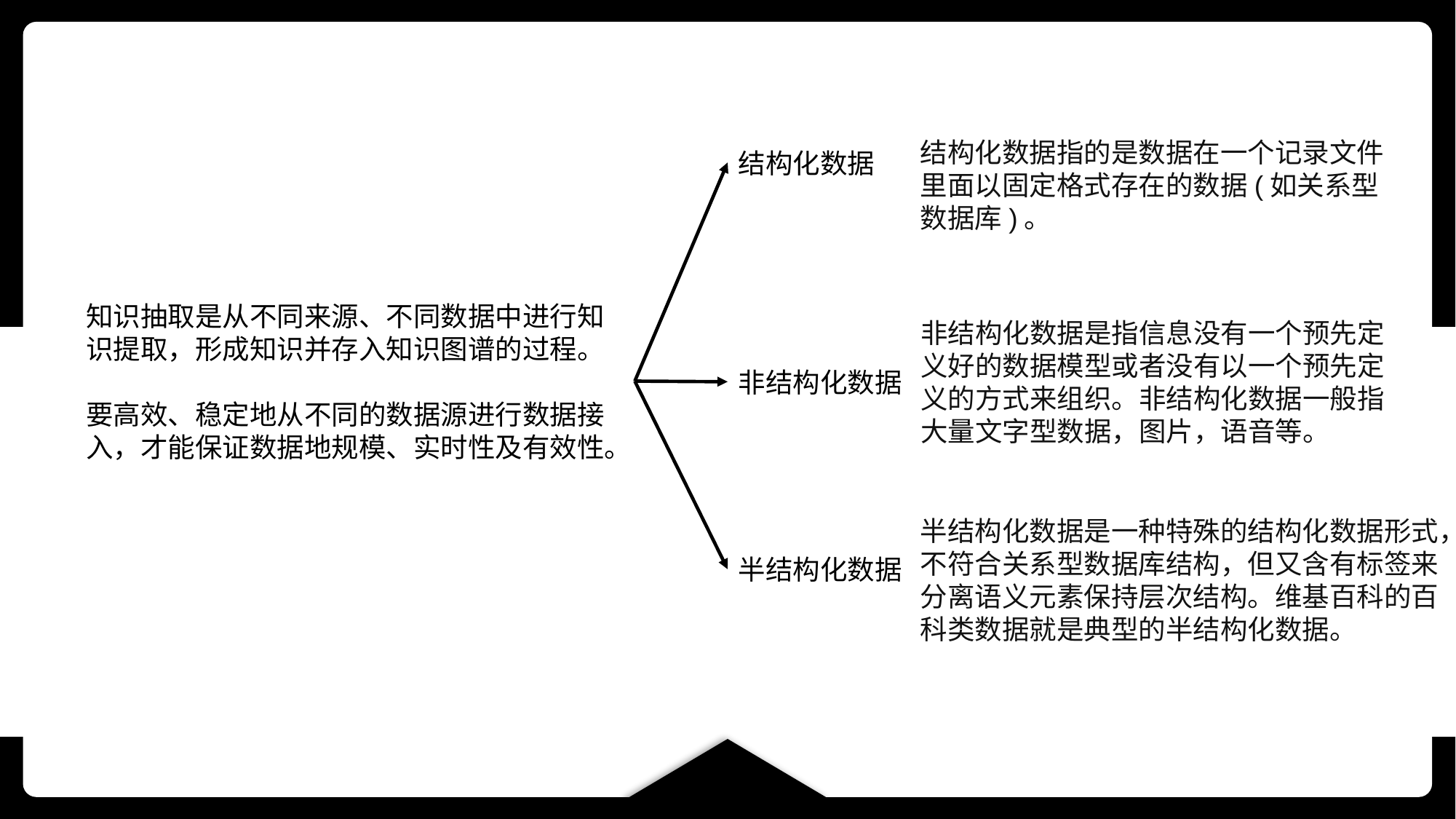

结构化数据指的是数据在一个记录文件里面以固定格式存在的数据(如关系型数据库)。
结构化数据
知识抽取是从不同来源、不同数据中进行知识提取，形成知识并存入知识图谱的过程。

要高效、稳定地从不同的数据源进行数据接入，才能保证数据地规模、实时性及有效性。
非结构化数据是指信息没有一个预先定义好的数据模型或者没有以一个预先定义的方式来组织。非结构化数据一般指大量文字型数据，图片，语音等。
非结构化数据
半结构化数据是一种特殊的结构化数据形式，不符合关系型数据库结构，但又含有标签来分离语义元素保持层次结构。维基百科的百科类数据就是典型的半结构化数据。
半结构化数据